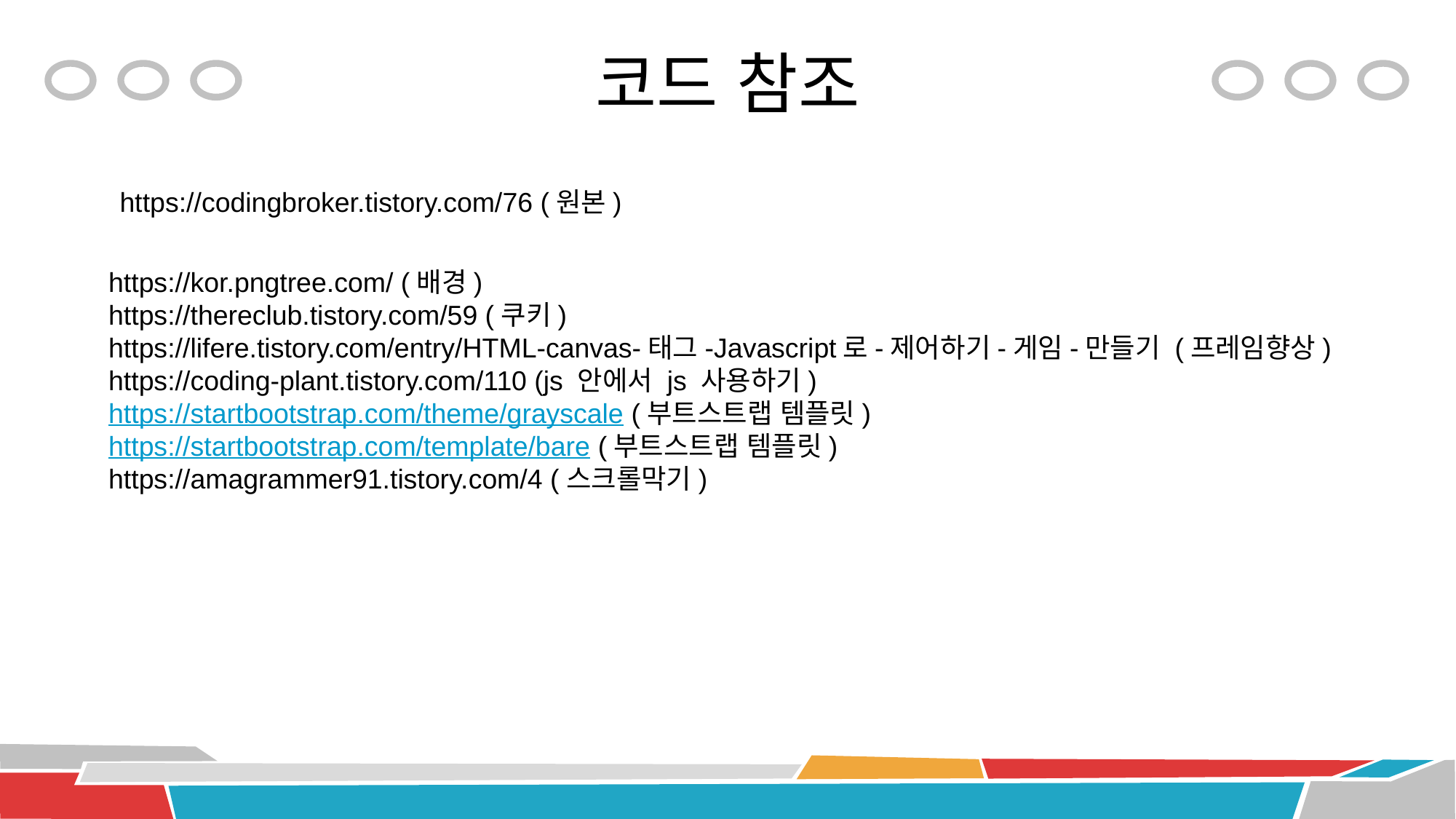

# 코드 참조
https://codingbroker.tistory.com/76 (원본)
https://kor.pngtree.com/ (배경)
https://thereclub.tistory.com/59 (쿠키)
https://lifere.tistory.com/entry/HTML-canvas-태그-Javascript로-제어하기-게임-만들기 (프레임향상)
https://coding-plant.tistory.com/110 (js 안에서 js 사용하기)
https://startbootstrap.com/theme/grayscale (부트스트랩 템플릿)
https://startbootstrap.com/template/bare (부트스트랩 템플릿)
https://amagrammer91.tistory.com/4 (스크롤막기)